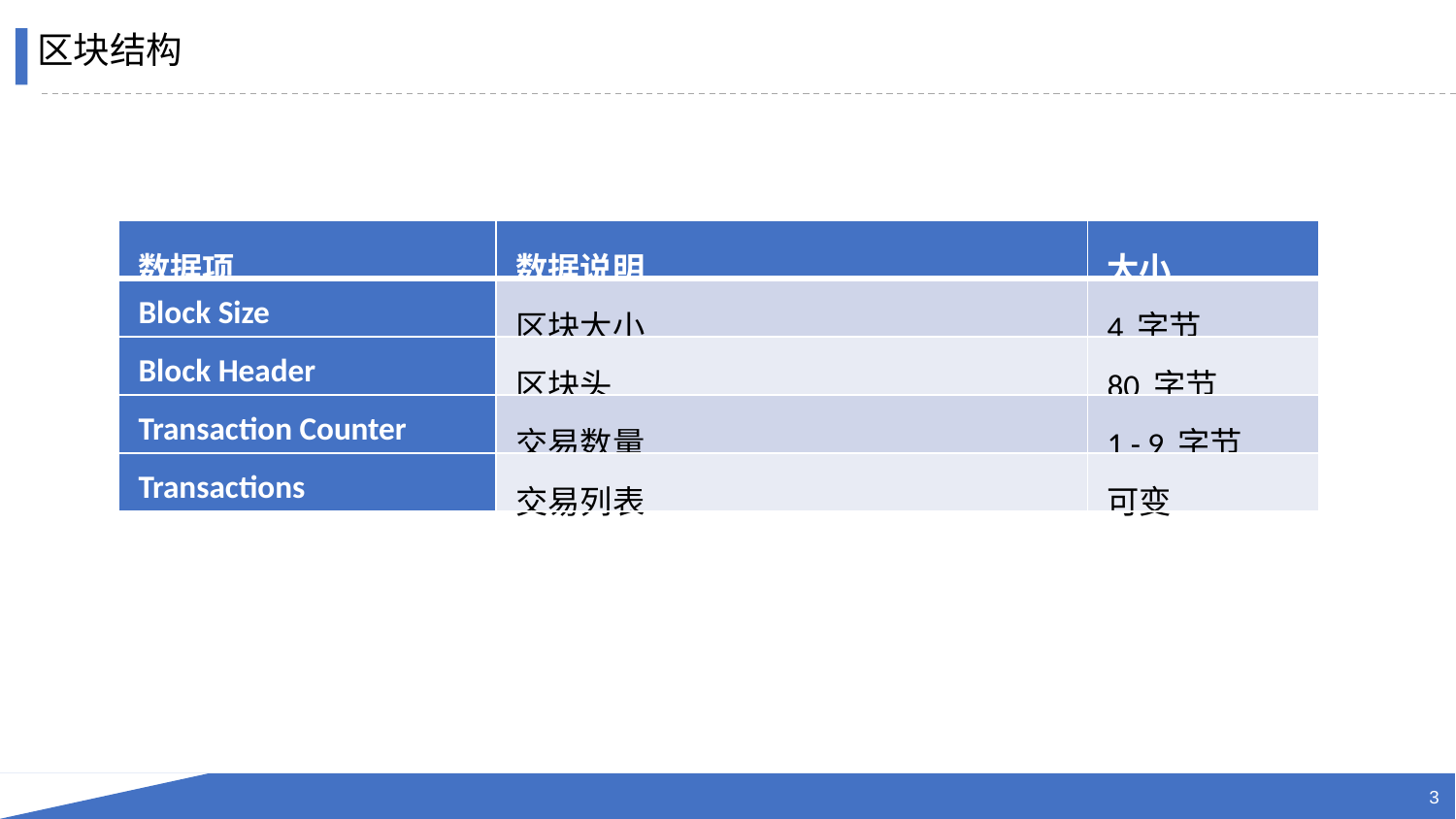

区块结构

| 数据项 | 数据说明 | 大小 |
| --- | --- | --- |
| Block Size | 区块大小 | 4 字节 |
| Block Header | 区块头 | 80 字节 |
| Transaction Counter | 交易数量 | 1 - 9 字节 |
| Transactions | 交易列表 | 可变 |
3

3